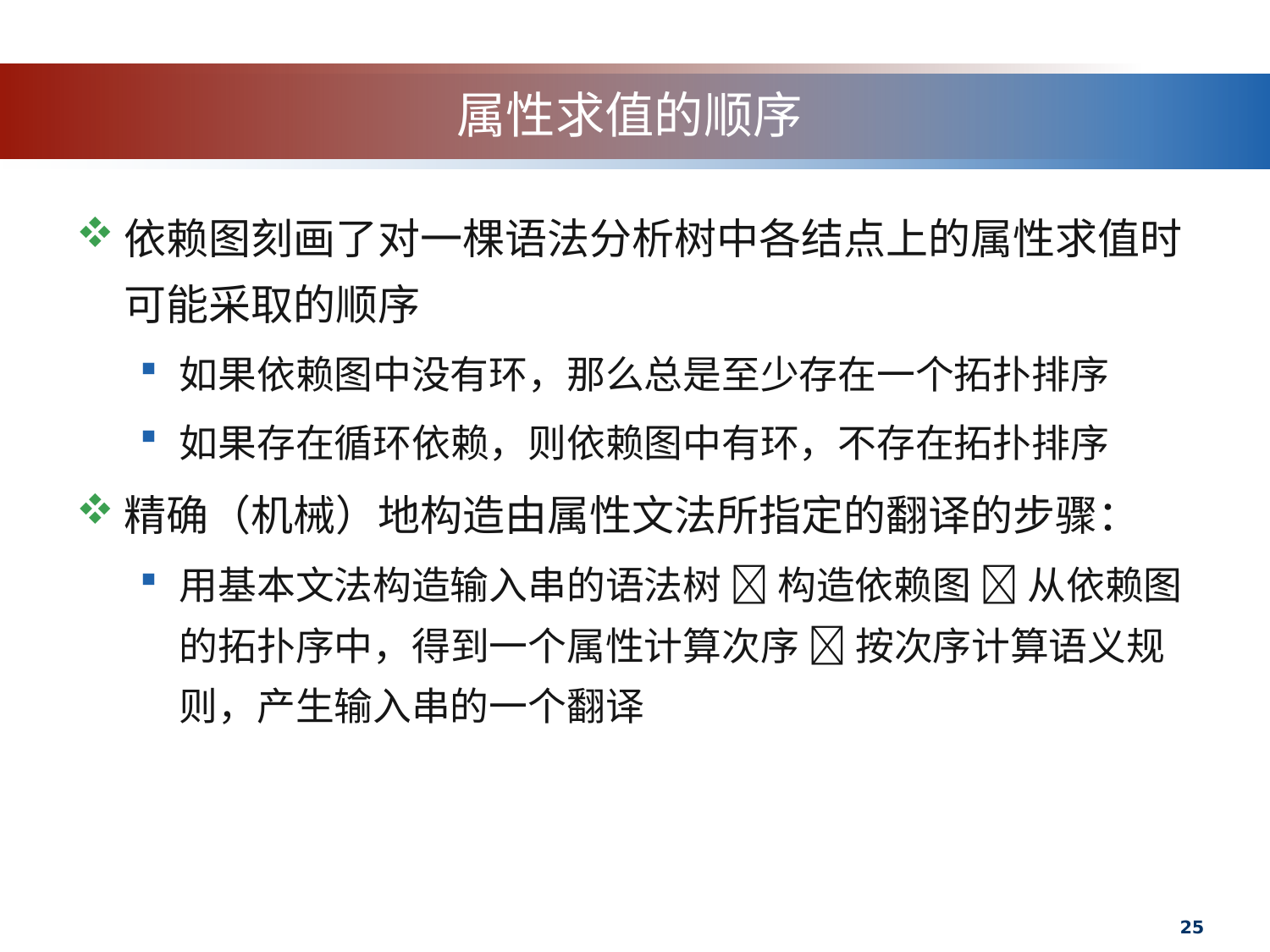

# 属性求值的顺序
依赖图刻画了对一棵语法分析树中各结点上的属性求值时可能采取的顺序
如果依赖图中没有环，那么总是至少存在一个拓扑排序
如果存在循环依赖，则依赖图中有环，不存在拓扑排序
精确（机械）地构造由属性文法所指定的翻译的步骤：
用基本文法构造输入串的语法树 → 构造依赖图 → 从依赖图的拓扑序中，得到一个属性计算次序 → 按次序计算语义规则，产生输入串的一个翻译
25